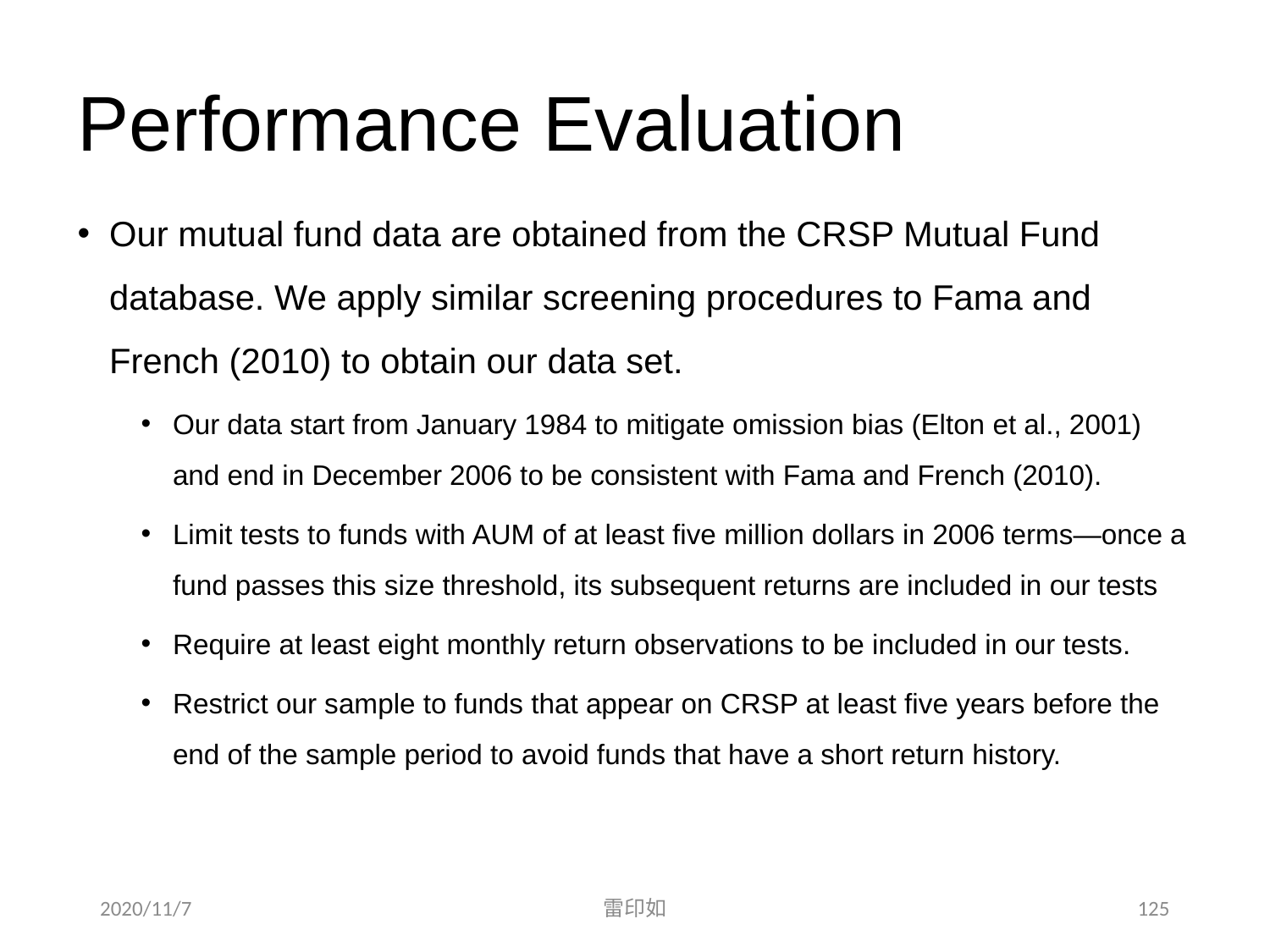

# Performance Evaluation
Our mutual fund data are obtained from the CRSP Mutual Fund database. We apply similar screening procedures to Fama and French (2010) to obtain our data set.
Our data start from January 1984 to mitigate omission bias (Elton et al., 2001) and end in December 2006 to be consistent with Fama and French (2010).
Limit tests to funds with AUM of at least five million dollars in 2006 terms—once a fund passes this size threshold, its subsequent returns are included in our tests
Require at least eight monthly return observations to be included in our tests.
Restrict our sample to funds that appear on CRSP at least five years before the end of the sample period to avoid funds that have a short return history.

2020/11/7
雷印如
125